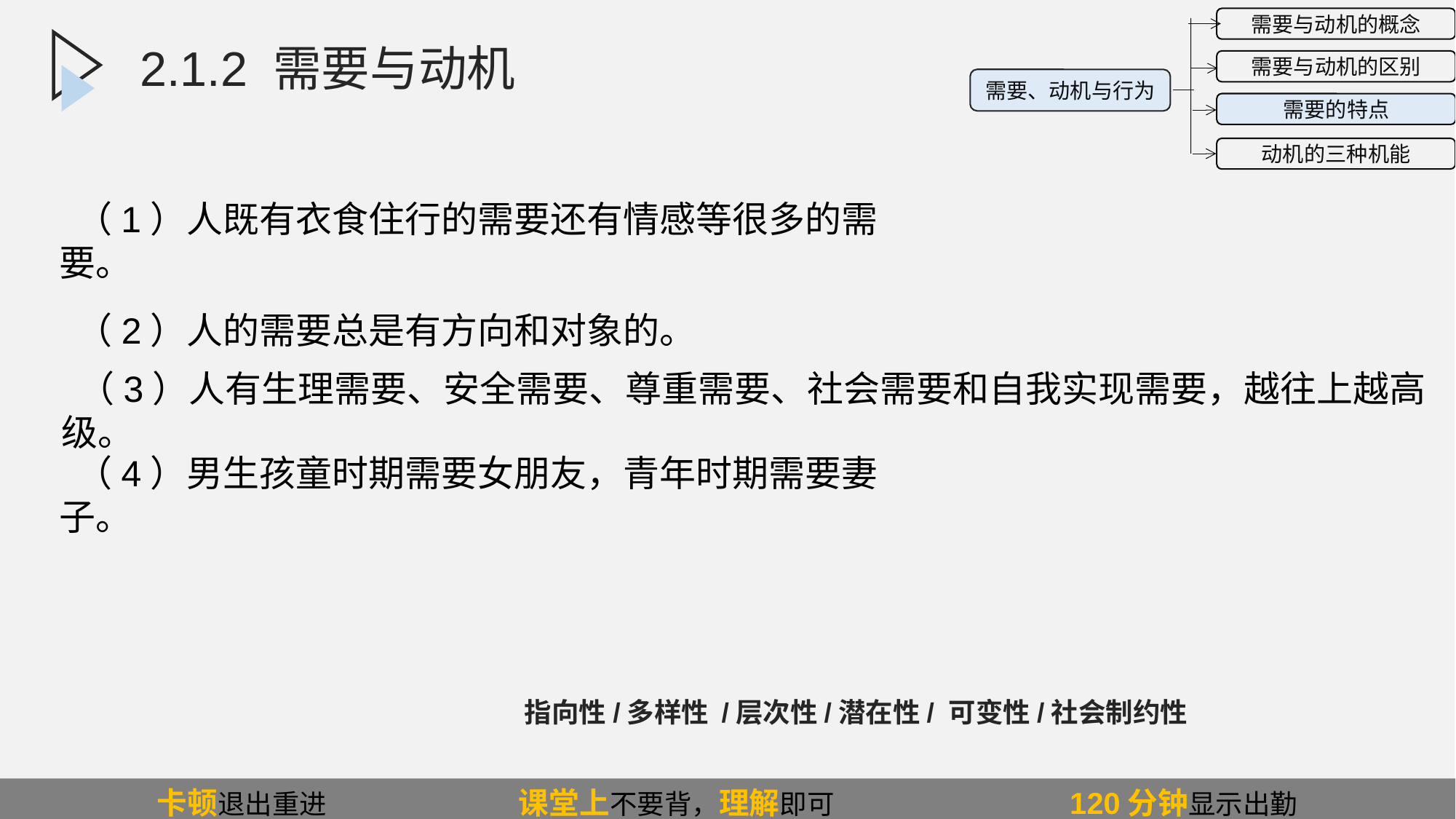

需要与动机的概念
需要与动机的区别

需要的特点
动机的三种机能
需要、动机与行为
2.1.2 需要与动机
 （1）人既有衣食住行的需要还有情感等很多的需要。
 （2）人的需要总是有方向和对象的。
 （3）人有生理需要、安全需要、尊重需要、社会需要和自我实现需要，越往上越高级。
 （4）男生孩童时期需要女朋友，青年时期需要妻子。
 指向性/多样性 /层次性/潜在性/ 可变性/社会制约性